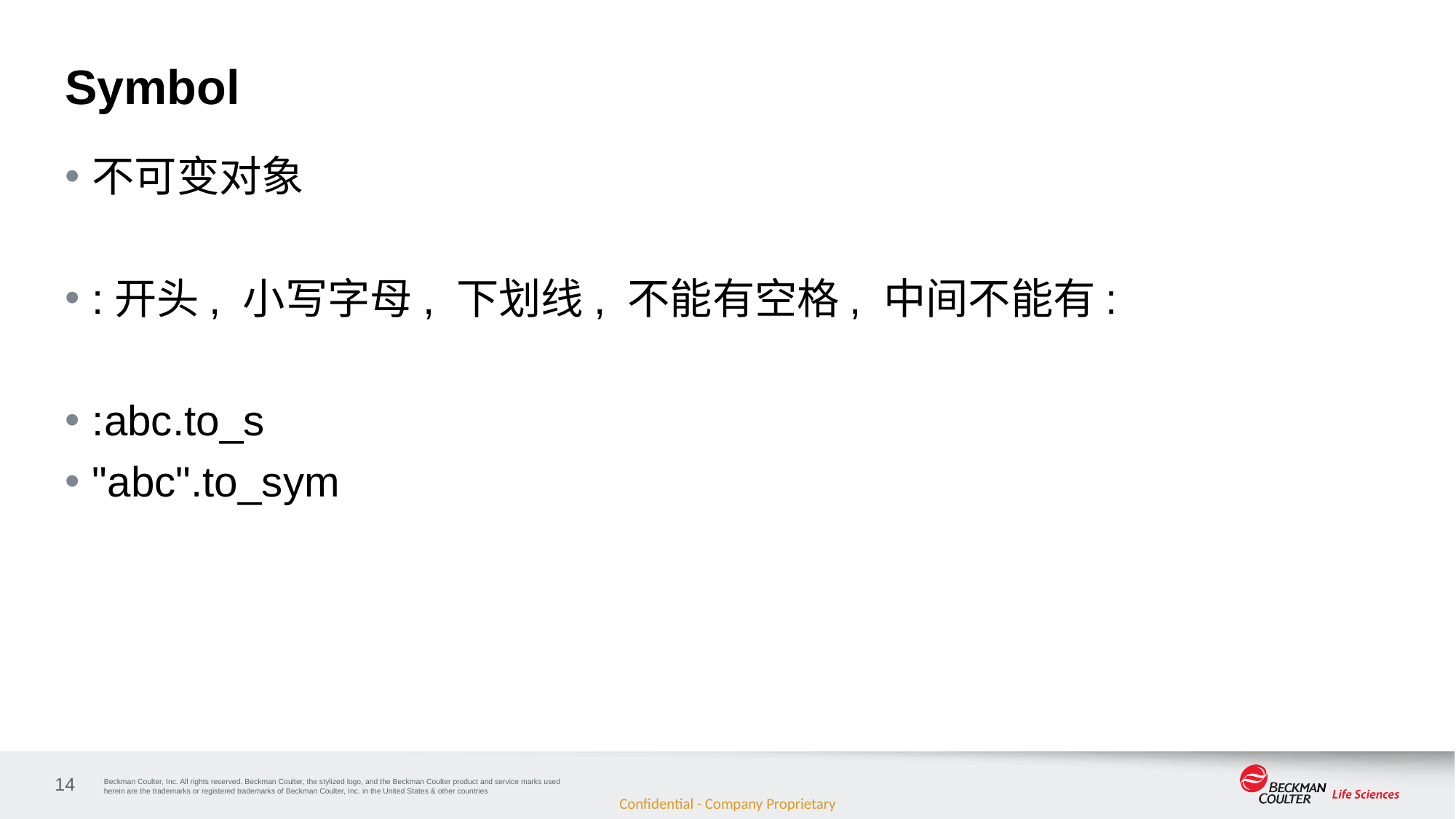

# Symbol
不可变对象

:开头, 小写字母, 下划线, 不能有空格, 中间不能有:

:abc.to_s
"abc".to_sym